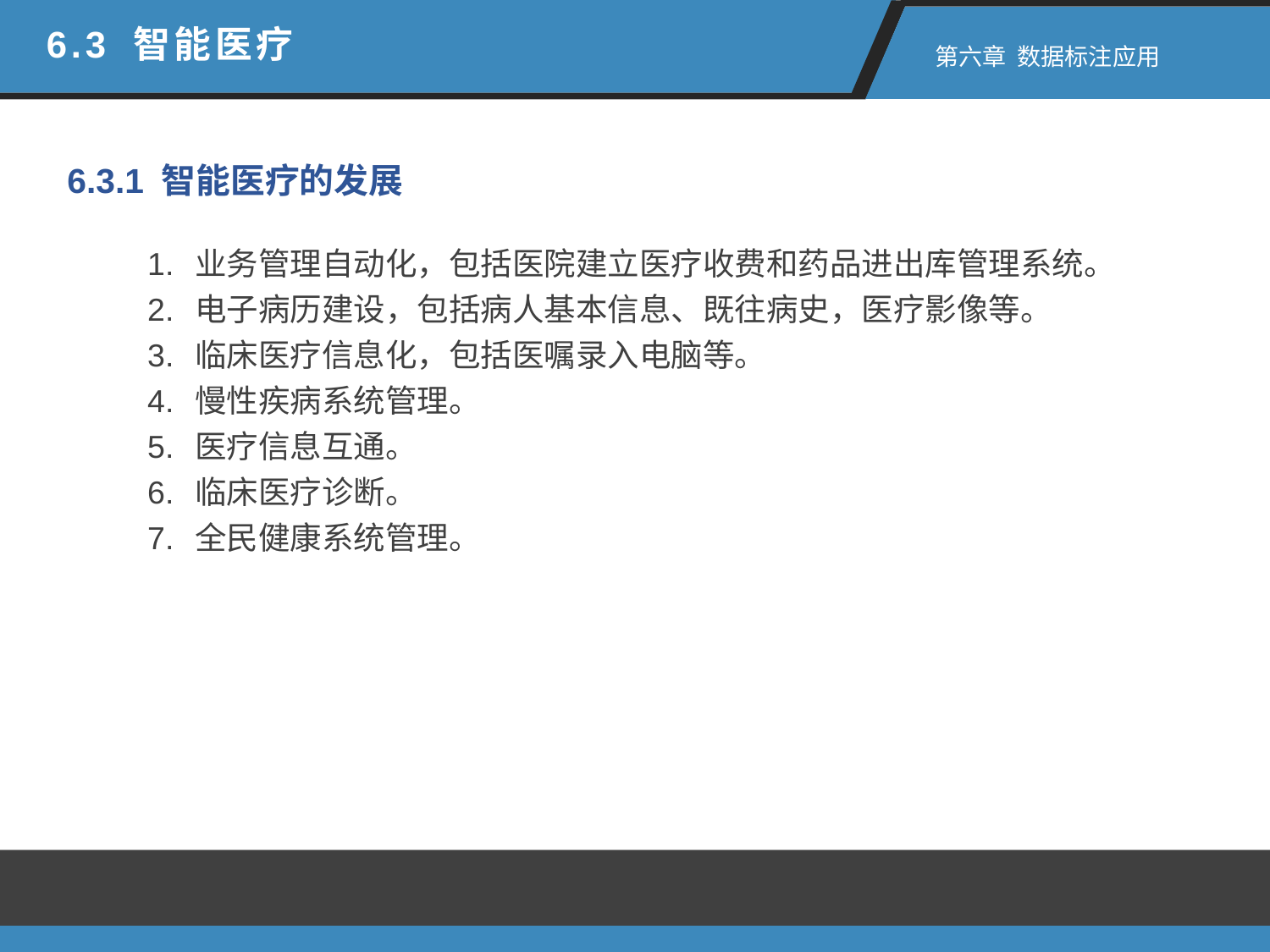

6.3 智能医疗
  第六章  数据标注应用
6.3.1 智能医疗的发展
业务管理自动化，包括医院建立医疗收费和药品进出库管理系统。
电子病历建设，包括病人基本信息、既往病史，医疗影像等。
临床医疗信息化，包括医嘱录入电脑等。
慢性疾病系统管理。
医疗信息互通。
临床医疗诊断。
全民健康系统管理。